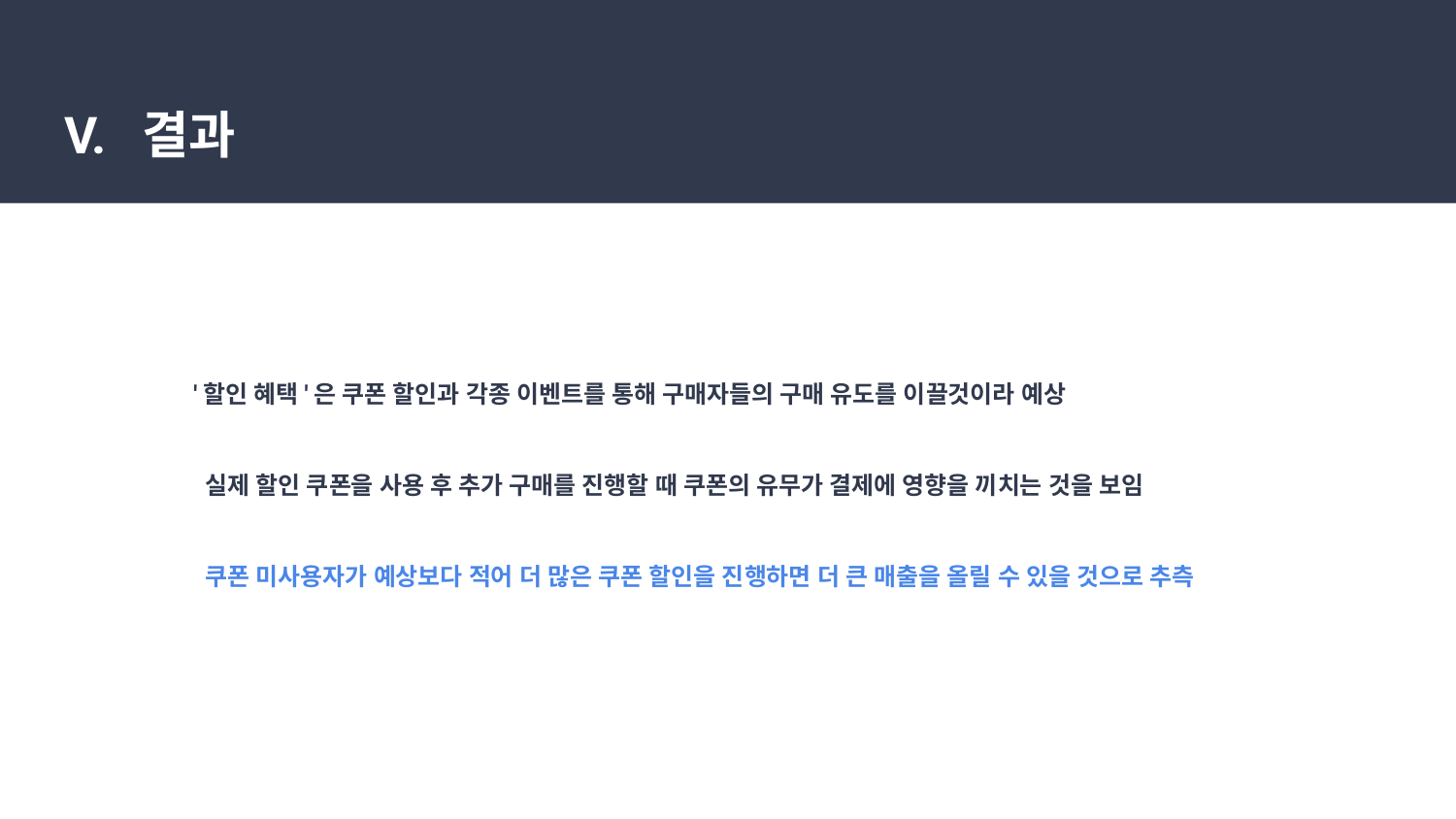

# V.  결과

'할인 혜택'은 쿠폰 할인과 각종 이벤트를 통해 구매자들의 구매 유도를 이끌것이라 예상

 실제 할인 쿠폰을 사용 후 추가 구매를 진행할 때 쿠폰의 유무가 결제에 영향을 끼치는 것을 보임

 쿠폰 미사용자가 예상보다 적어 더 많은 쿠폰 할인을 진행하면 더 큰 매출을 올릴 수 있을 것으로 추측